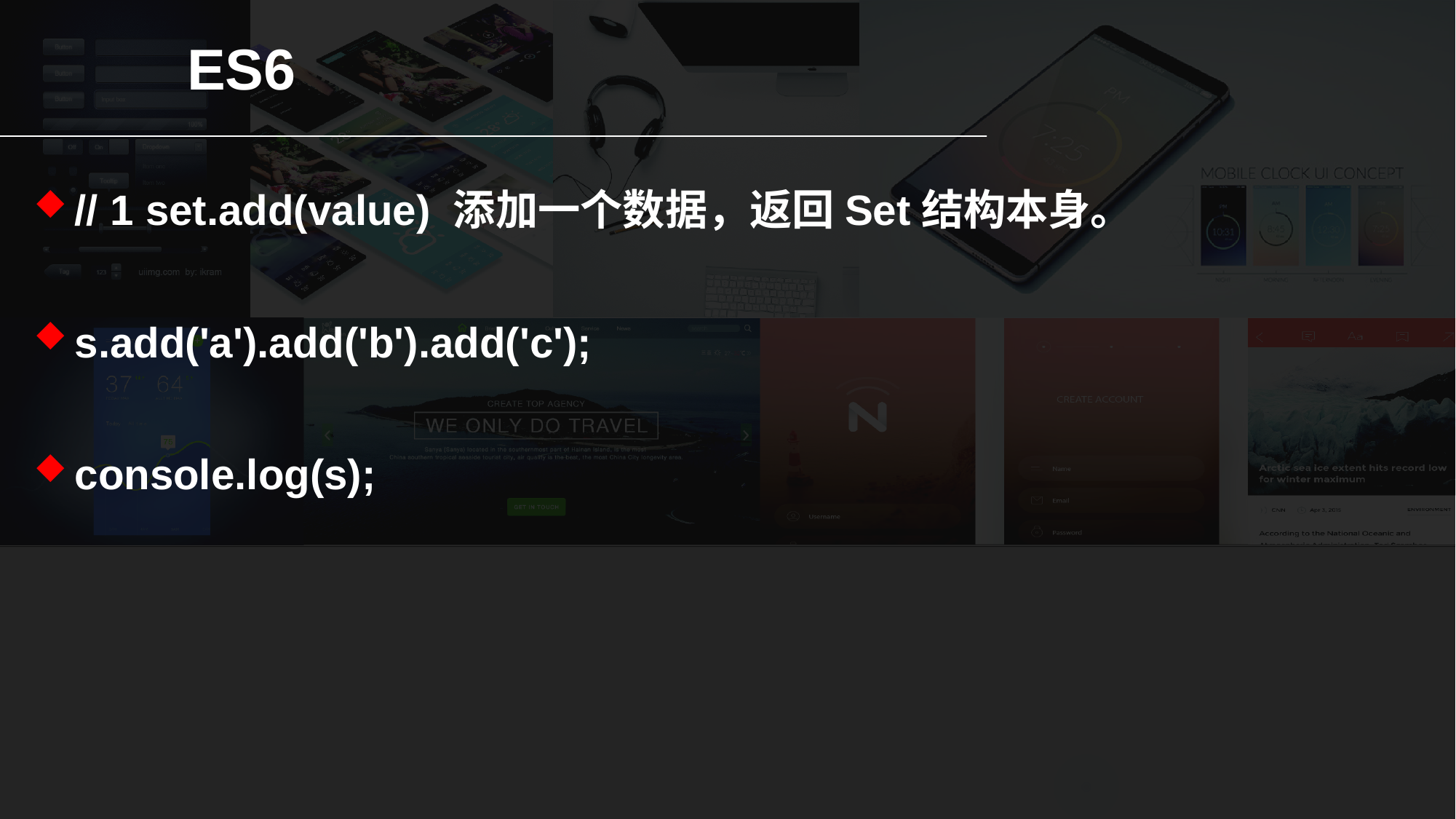

ES6

// 1 set.add(value) 添加一个数据，返回Set结构本身。

s.add('a').add('b').add('c');

console.log(s);